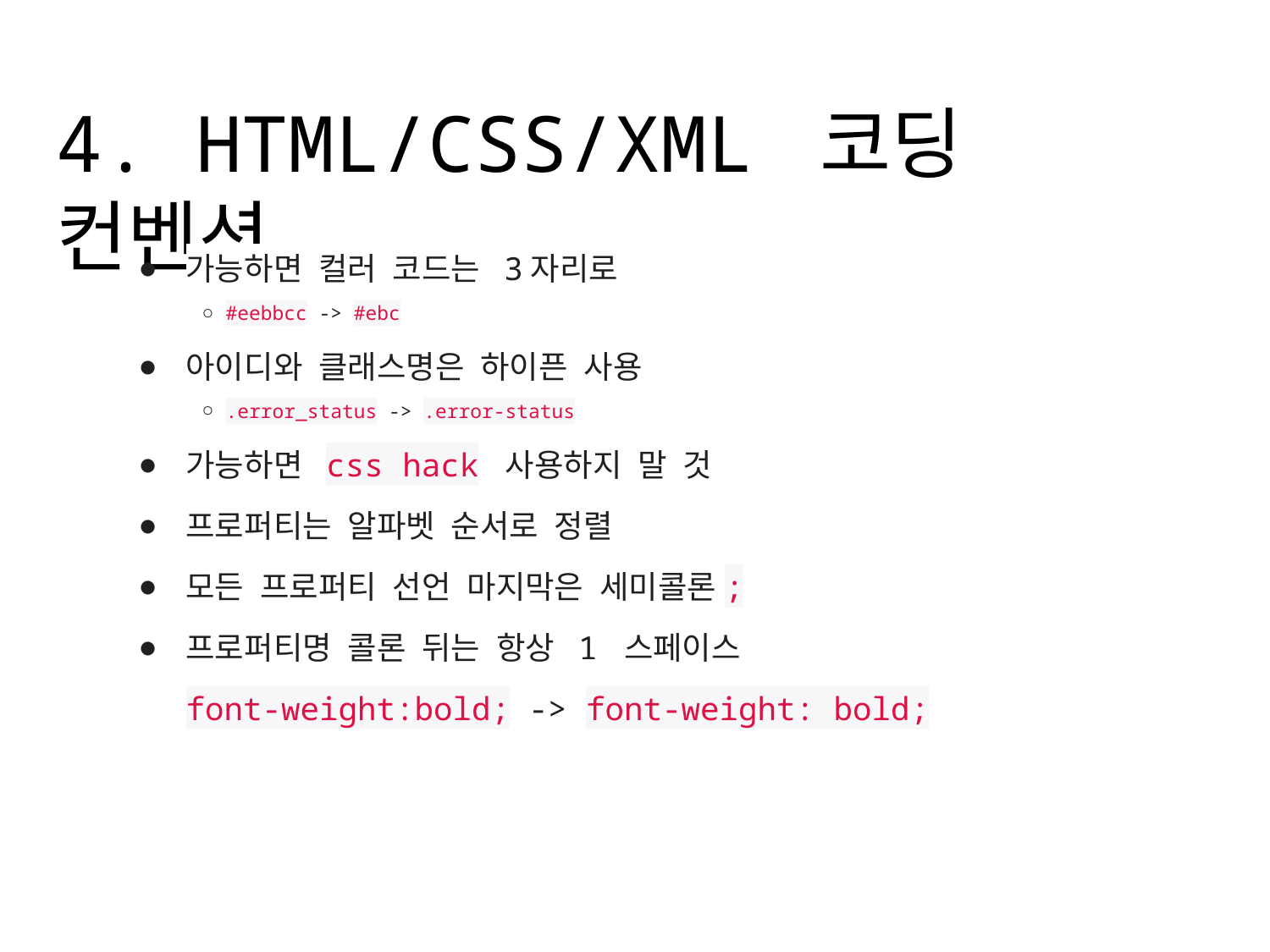

# 4. HTML/CSS/XML 코딩 컨벤션
가능하면 컬러 코드는 3자리로
#eebbcc -> #ebc
아이디와 클래스명은 하이픈 사용
.error_status -> .error-status
가능하면 css hack 사용하지 말 것
프로퍼티는 알파벳 순서로 정렬
모든 프로퍼티 선언 마지막은 세미콜론;
프로퍼티명 콜론 뒤는 항상 1 스페이스
font-weight:bold; -> font-weight: bold;